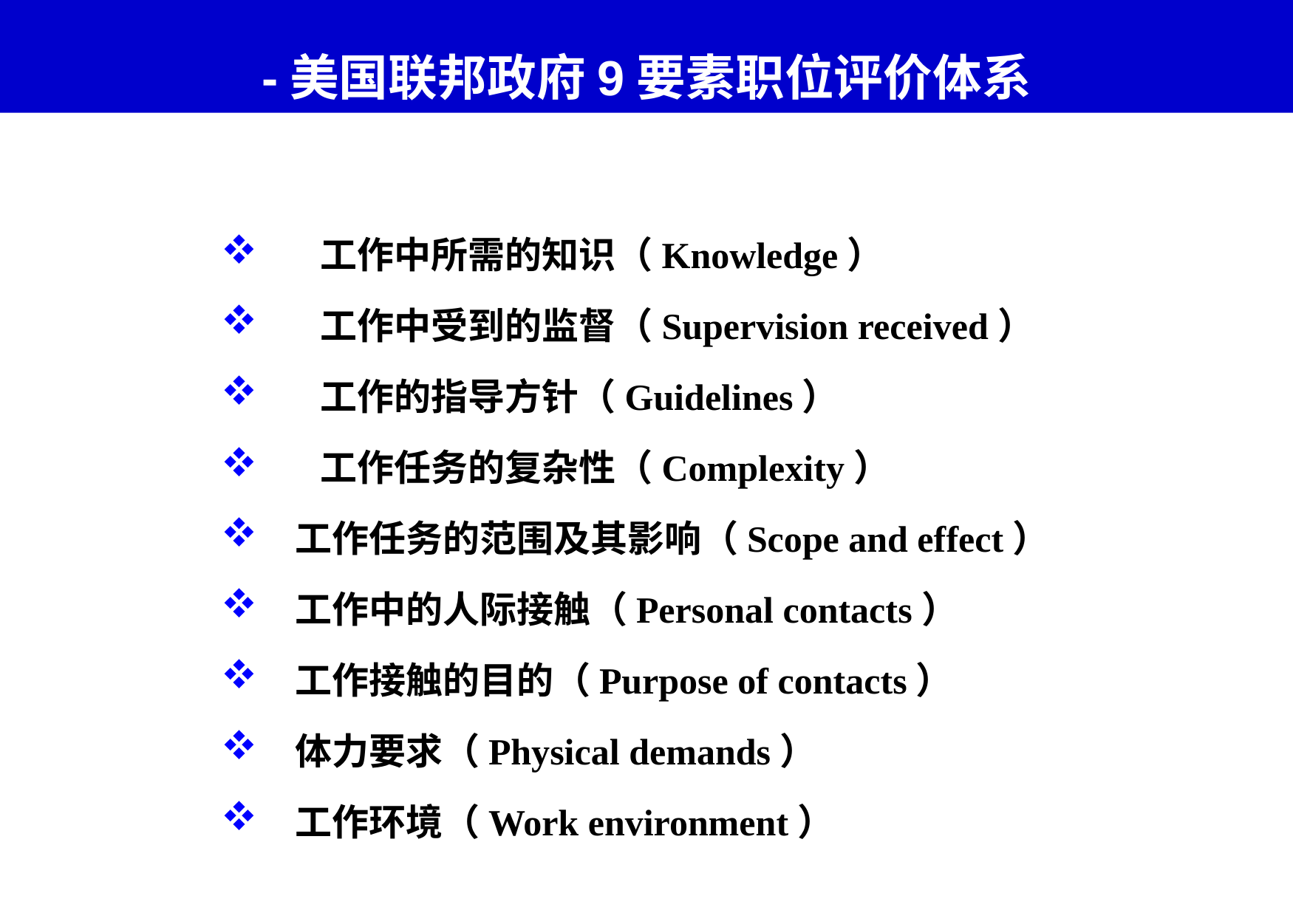

# -美国联邦政府9要素职位评价体系
  工作中所需的知识（Knowledge）
  工作中受到的监督（Supervision received）
  工作的指导方针（Guidelines）
  工作任务的复杂性（Complexity）
工作任务的范围及其影响（Scope and effect）
工作中的人际接触（Personal contacts）
工作接触的目的（Purpose of contacts）
体力要求（Physical demands）
工作环境（Work environment）